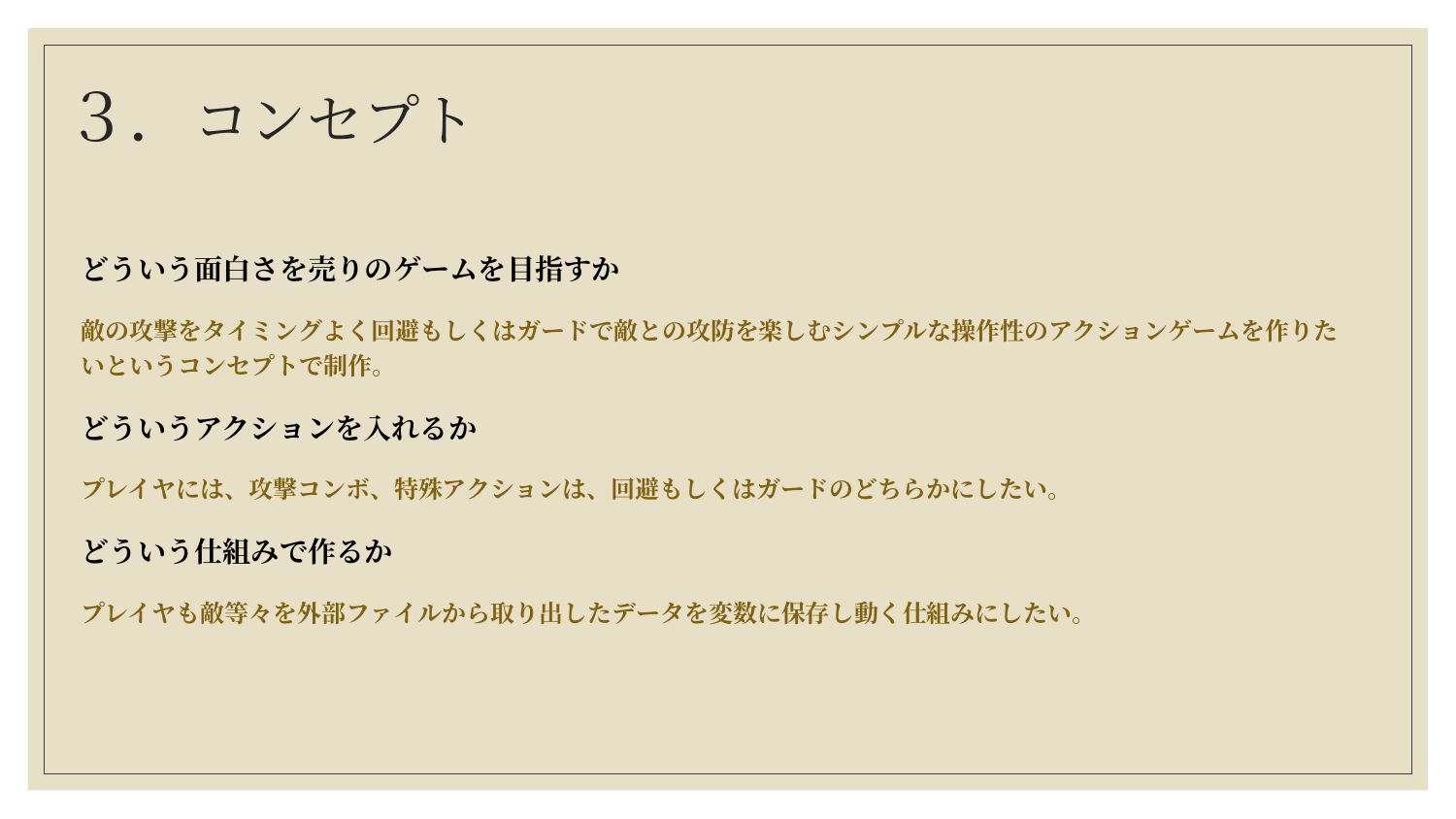

# ３．コンセプト
どういう面白さを売りのゲームを目指すか
敵の攻撃をタイミングよく回避もしくはガードで敵との攻防を楽しむシンプルな操作性のアクションゲームを作りたいというコンセプトで制作。
どういうアクションを入れるか
プレイヤには、攻撃コンボ、特殊アクションは、回避もしくはガードのどちらかにしたい。
どういう仕組みで作るか
プレイヤも敵等々を外部ファイルから取り出したデータを変数に保存し動く仕組みにしたい。